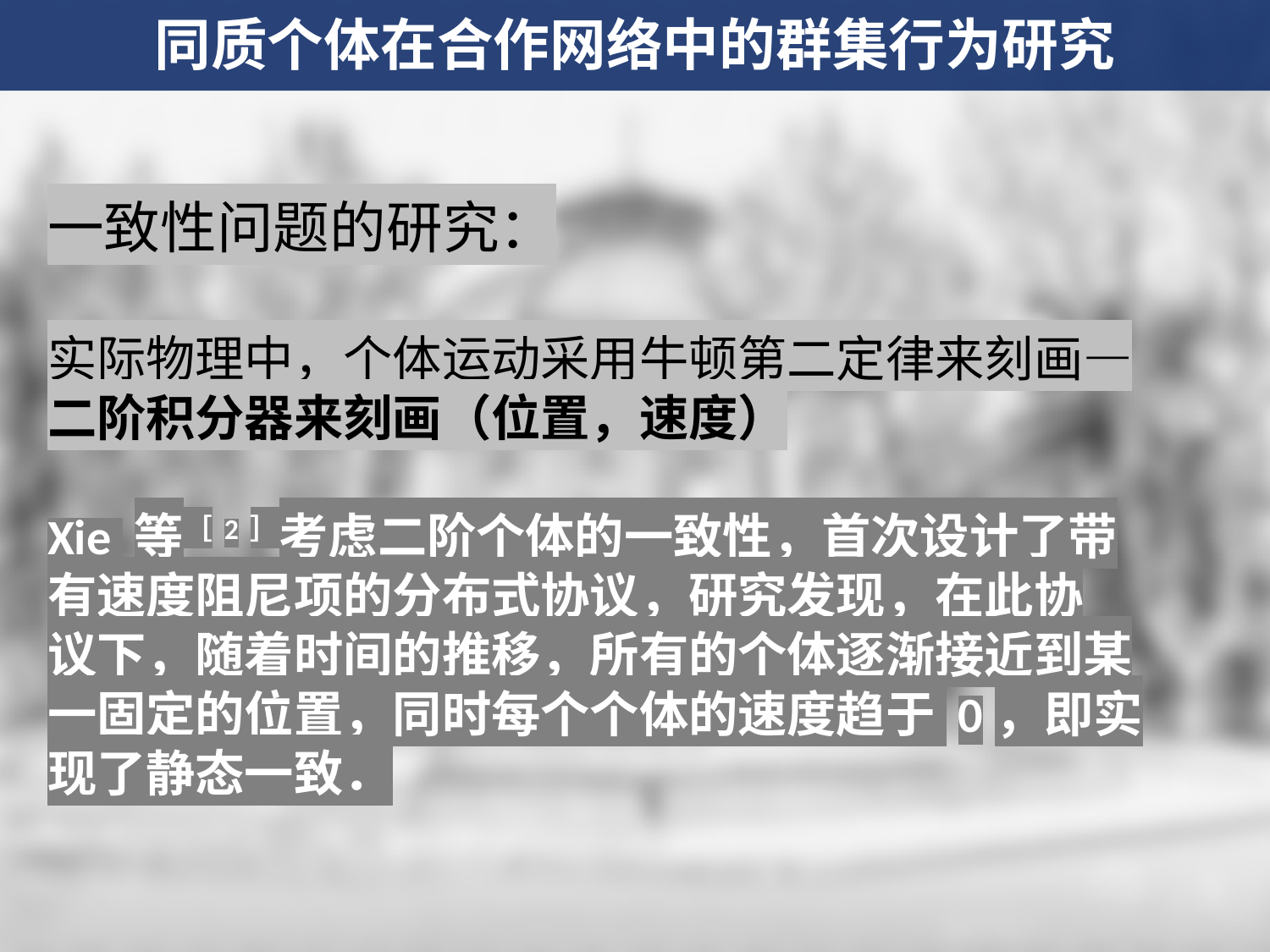

同质个体在合作网络中的群集行为研究
一致性问题的研究：

实际物理中，个体运动采用牛顿第二定律来刻画—二阶积分器来刻画（位置，速度）

Xie 等［2］考虑二阶个体的一致性，首次设计了带有速度阻尼项的分布式协议，研究发现，在此协
议下，随着时间的推移，所有的个体逐渐接近到某一固定的位置，同时每个个体的速度趋于 0，即实现了静态一致．